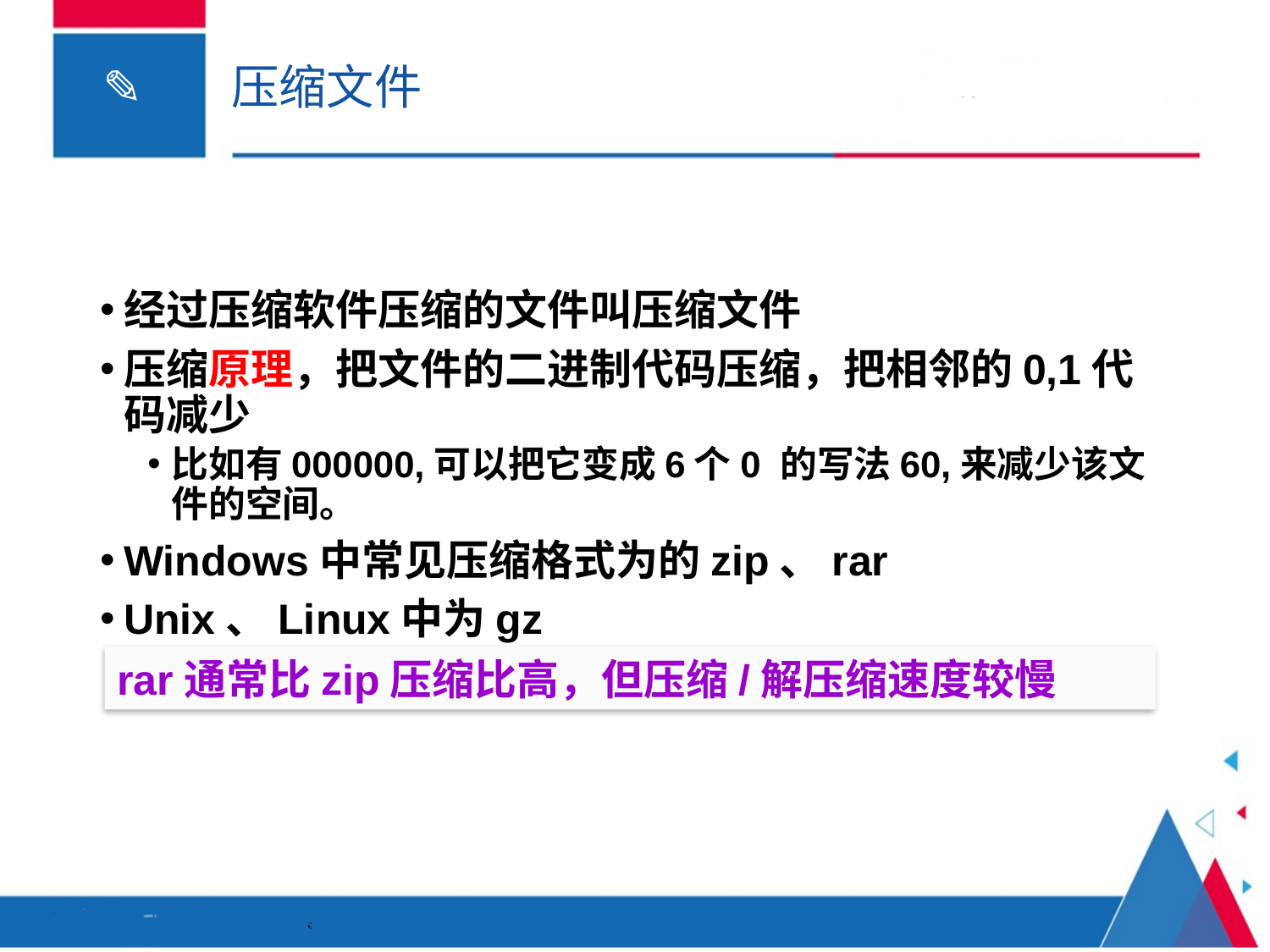

# 压缩文件
经过压缩软件压缩的文件叫压缩文件
压缩原理，把文件的二进制代码压缩，把相邻的0,1代码减少
比如有000000,可以把它变成6个0 的写法60,来减少该文件的空间。
Windows中常见压缩格式为的zip、rar
Unix、Linux中为gz
rar通常比zip压缩比高，但压缩/解压缩速度较慢